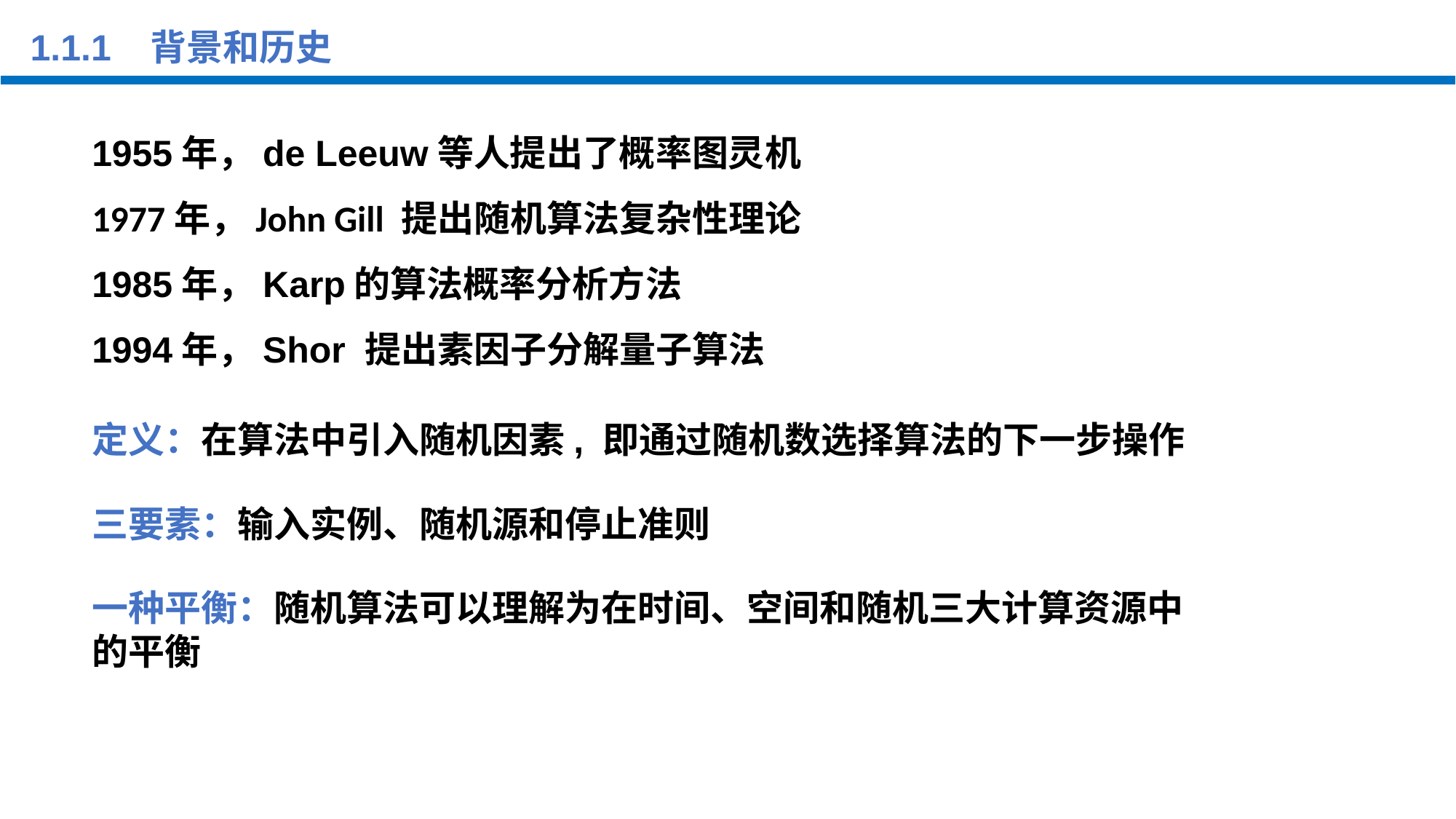

1.1.1   背景和历史

1955年，de Leeuw等人提出了概率图灵机
1977年，John Gill 提出随机算法复杂性理论
1985年，Karp的算法概率分析方法
1994年，Shor 提出素因子分解量子算法
定义：在算法中引入随机因素, 即通过随机数选择算法的下一步操作
三要素：输入实例、随机源和停止准则
一种平衡：随机算法可以理解为在时间、空间和随机三大计算资源中的平衡